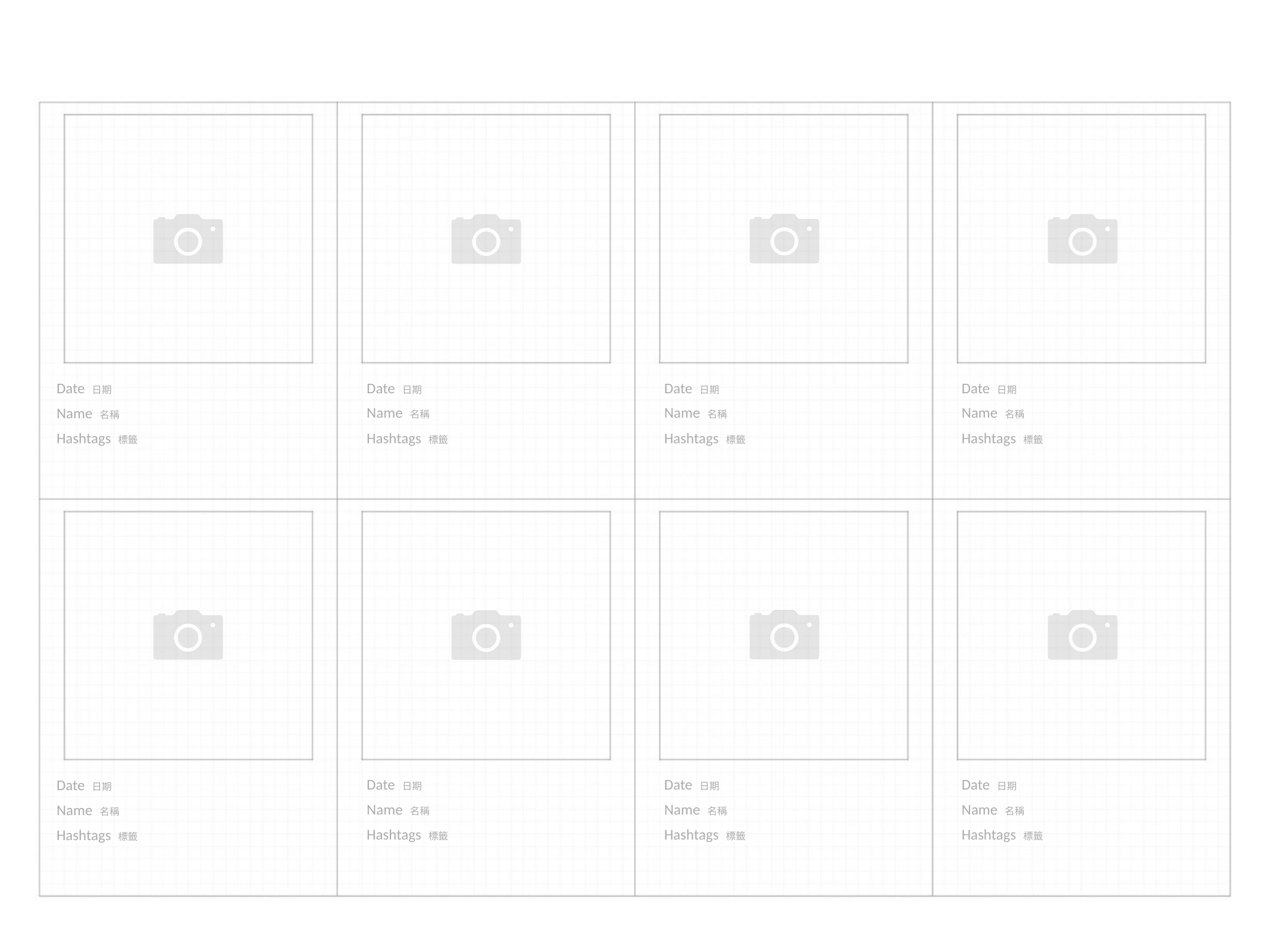

Date 日期
Date 日期
Date 日期
Date 日期
Name 名稱
Name 名稱
Name 名稱
Name 名稱
Hashtags 標籤
Hashtags 標籤
Hashtags 標籤
Hashtags 標籤

Date 日期
Date 日期
Date 日期
Date 日期
Name 名稱
Name 名稱
Name 名稱
Name 名稱
Hashtags 標籤
Hashtags 標籤
Hashtags 標籤
Hashtags 標籤